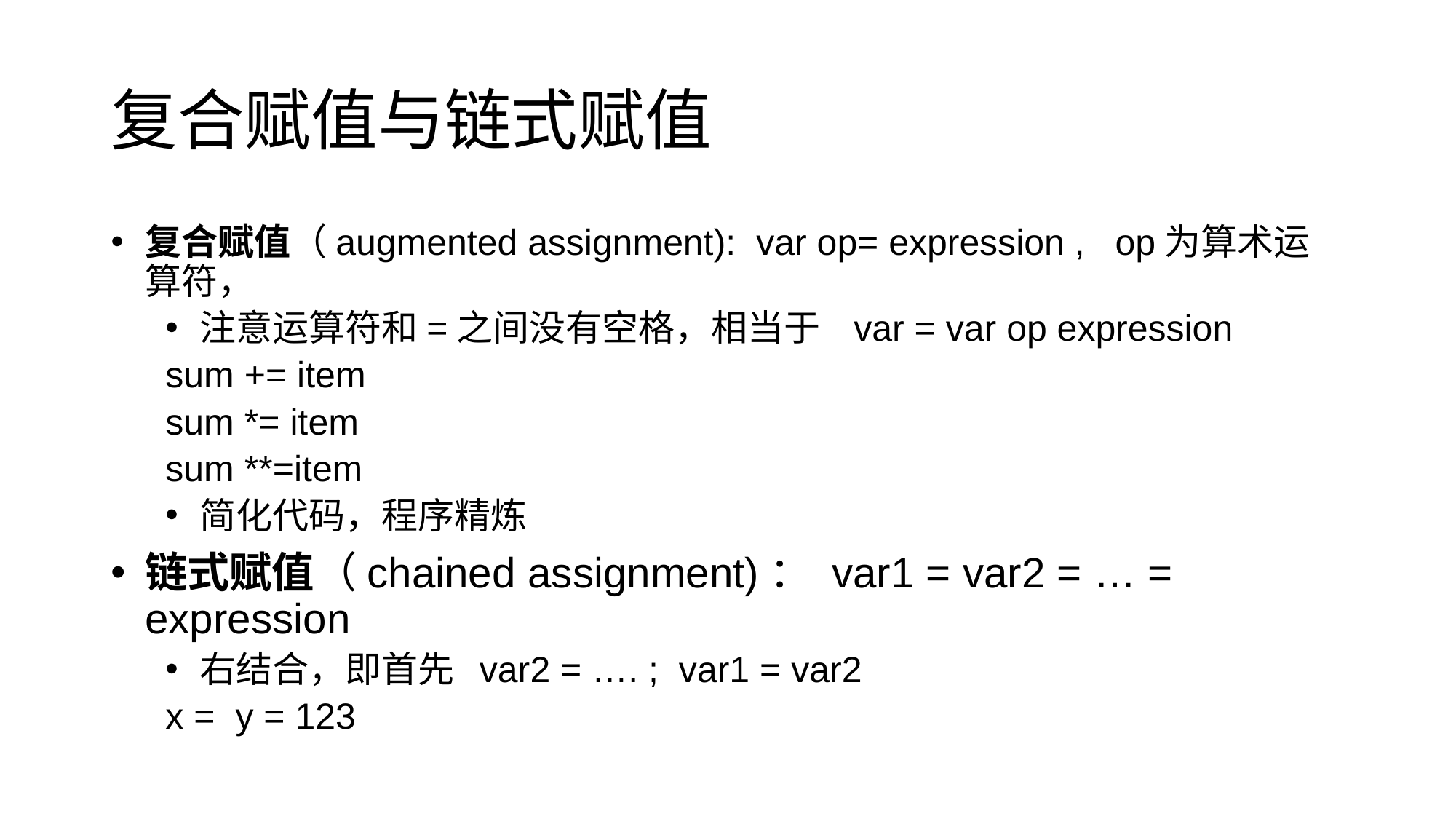

# 复合赋值与链式赋值
复合赋值（augmented assignment):  var op= expression ,   op为算术运算符，
注意运算符和=之间没有空格，相当于   var = var op expression
sum += item
sum *= item
sum **=item
简化代码，程序精炼
链式赋值（chained assignment)： var1 = var2 = … = expression
右结合，即首先  var2 = …. ;  var1 = var2
x =  y = 123